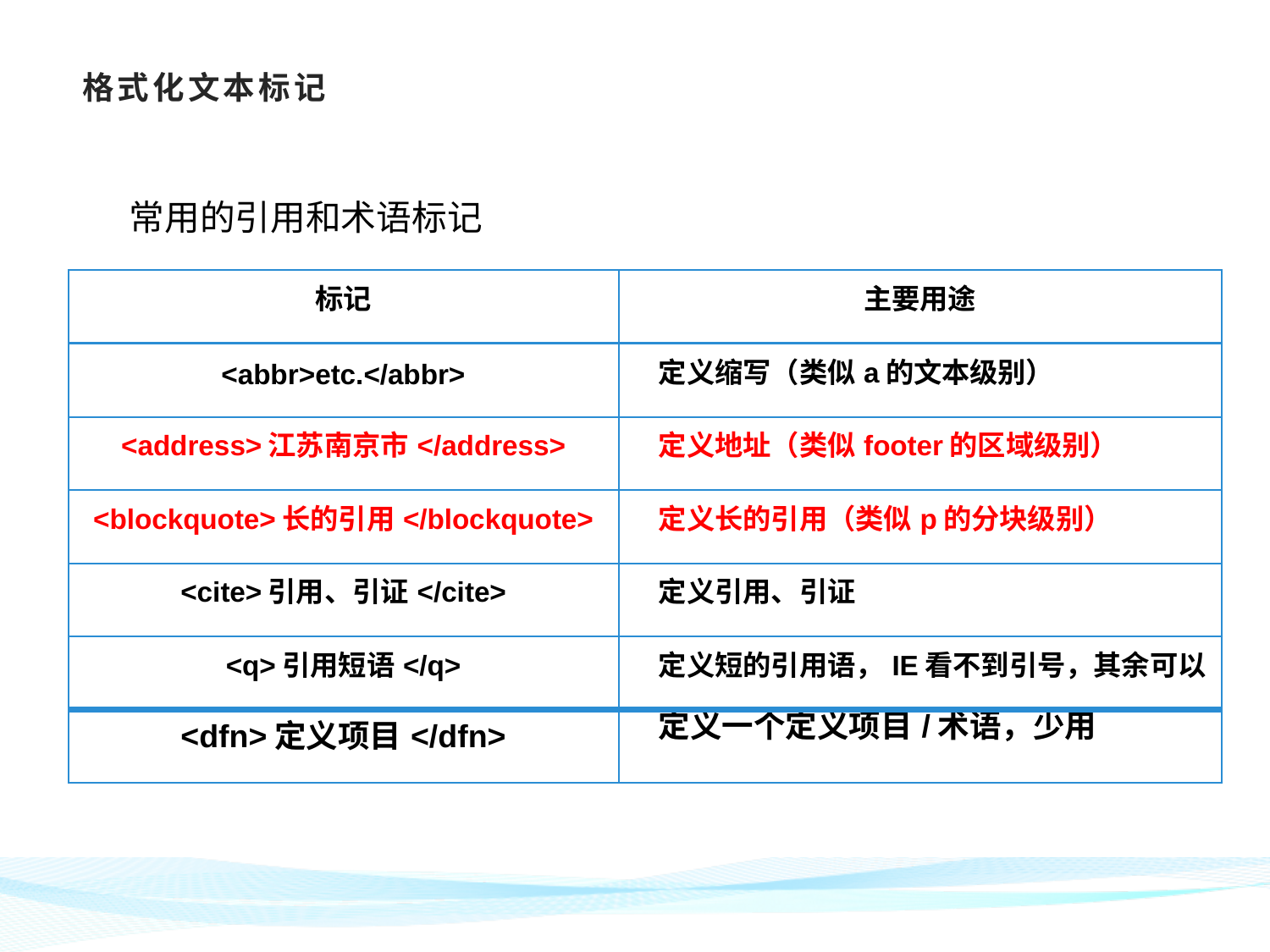

# 格式化文本标记
常用的引用和术语标记
| 标记 | 主要用途 |
| --- | --- |
| <abbr>etc.</abbr> | 定义缩写（类似a的文本级别） |
| <address>江苏南京市</address> | 定义地址（类似footer的区域级别） |
| <blockquote>长的引用</blockquote> | 定义长的引用（类似p的分块级别） |
| <cite>引用、引证</cite> | 定义引用、引证 |
| <q>引用短语</q> | 定义短的引用语，IE看不到引号，其余可以 |
| <dfn>定义项目</dfn> | 定义一个定义项目/术语，少用 |